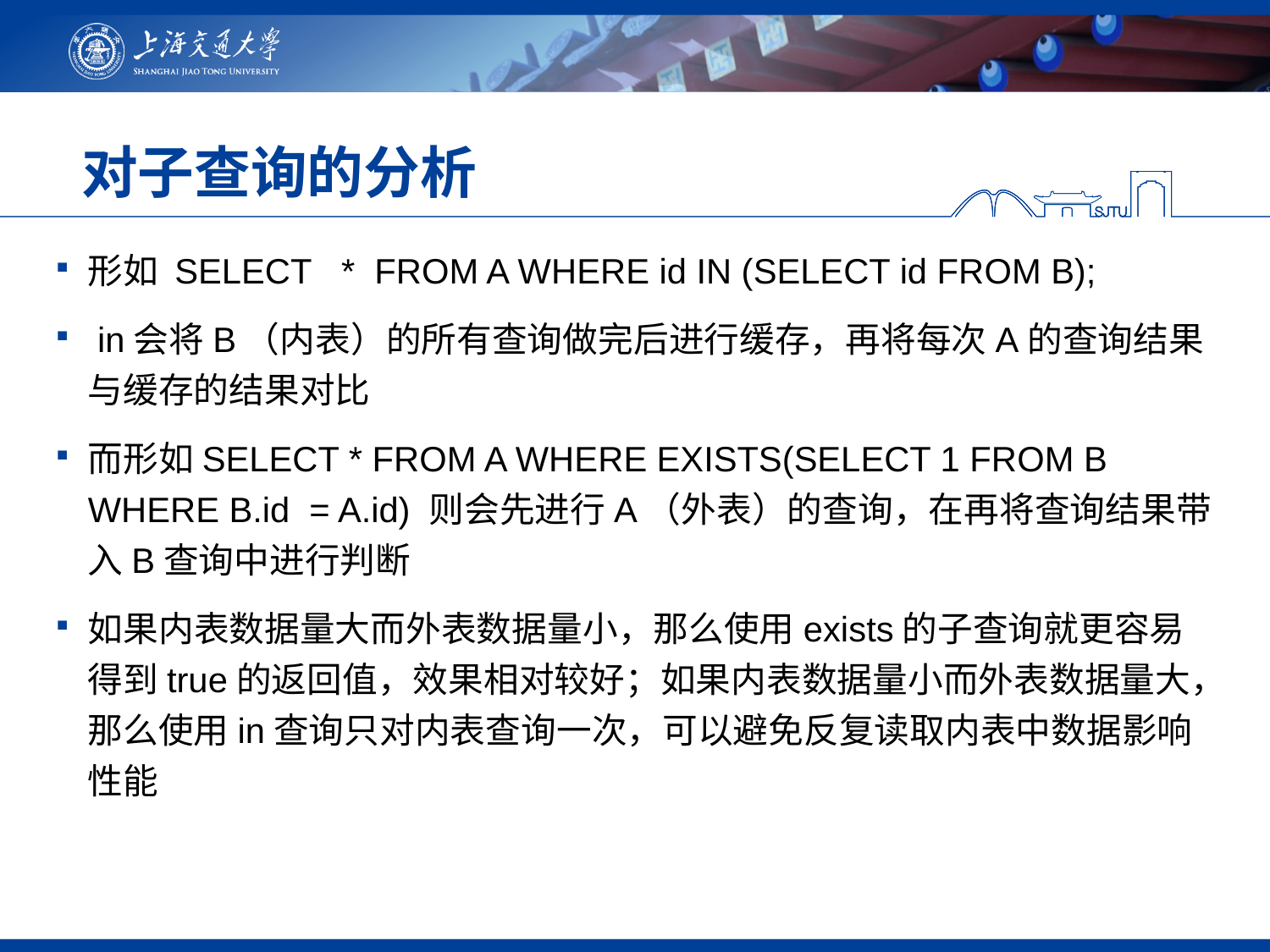

# 对子查询的分析
形如 SELECT   *  FROM A WHERE id IN (SELECT id FROM B);
 in会将B（内表）的所有查询做完后进行缓存，再将每次A的查询结果与缓存的结果对比
而形如SELECT * FROM A WHERE EXISTS(SELECT 1 FROM B WHERE B.id  = A.id) 则会先进行A（外表）的查询，在再将查询结果带入B查询中进行判断
如果内表数据量大而外表数据量小，那么使用exists的子查询就更容易得到true的返回值，效果相对较好；如果内表数据量小而外表数据量大，那么使用in查询只对内表查询一次，可以避免反复读取内表中数据影响性能